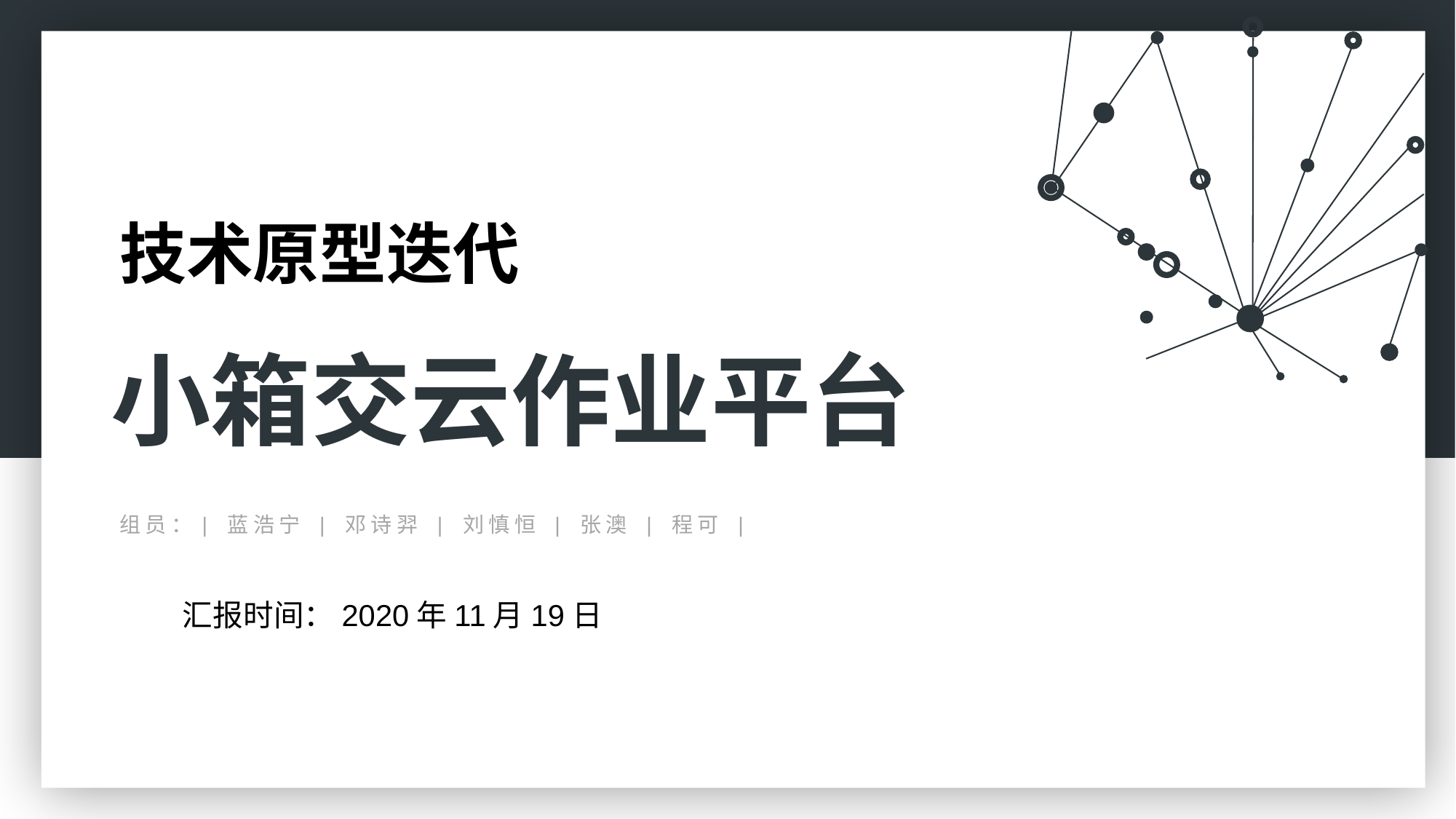

技术原型迭代
小箱交云作业平台

组员：| 蓝浩宁 | 邓诗羿 | 刘慎恒 | 张澳 | 程可 |
汇报时间：2020年11月19日